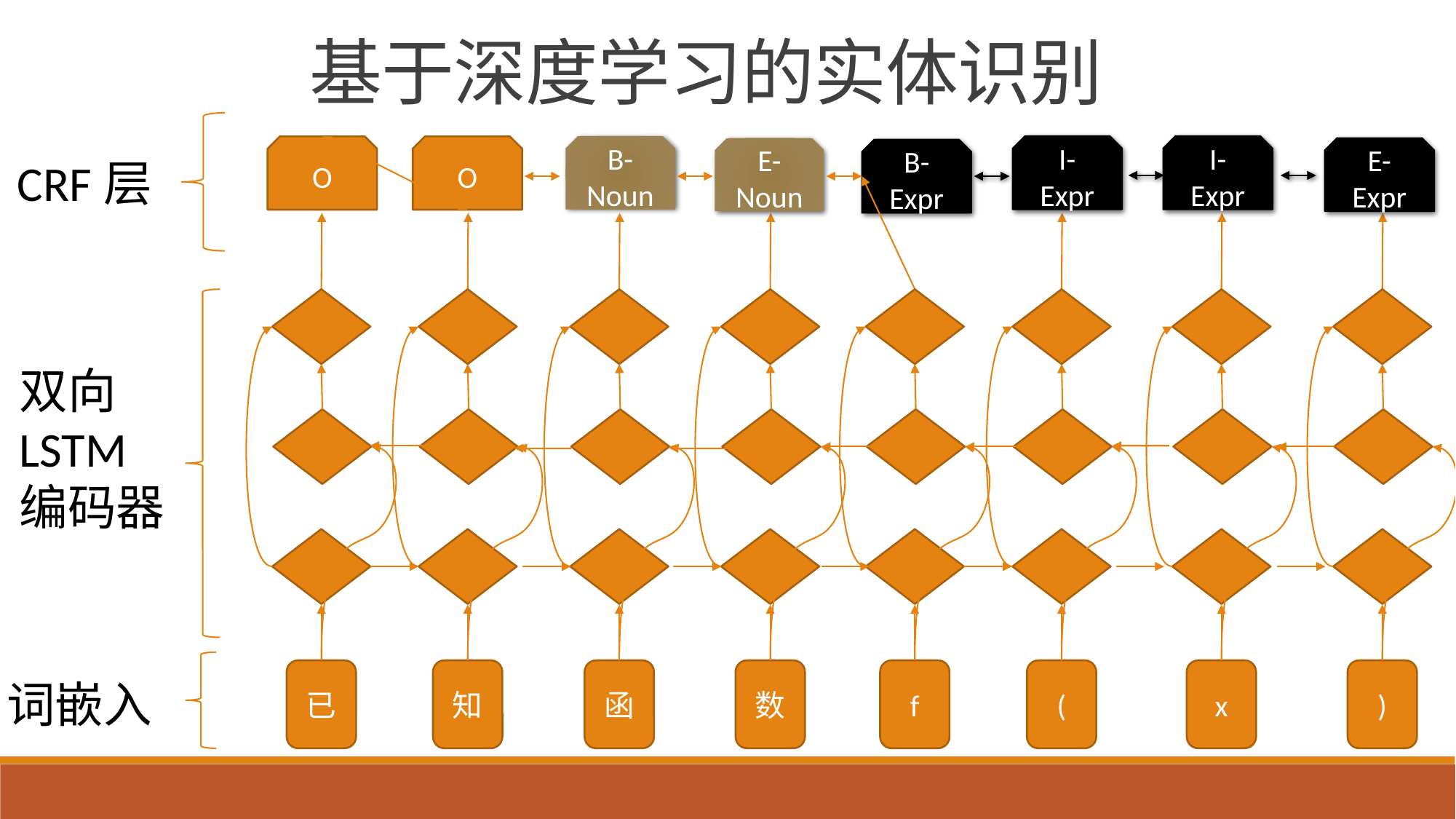

基于深度学习的实体识别

B-Noun
I- Expr
I- Expr
O
O
E-Noun
E-Expr
B-Expr
CRF层

双向LSTM编码器

已
知
函
数
f
(
x
)
词嵌入